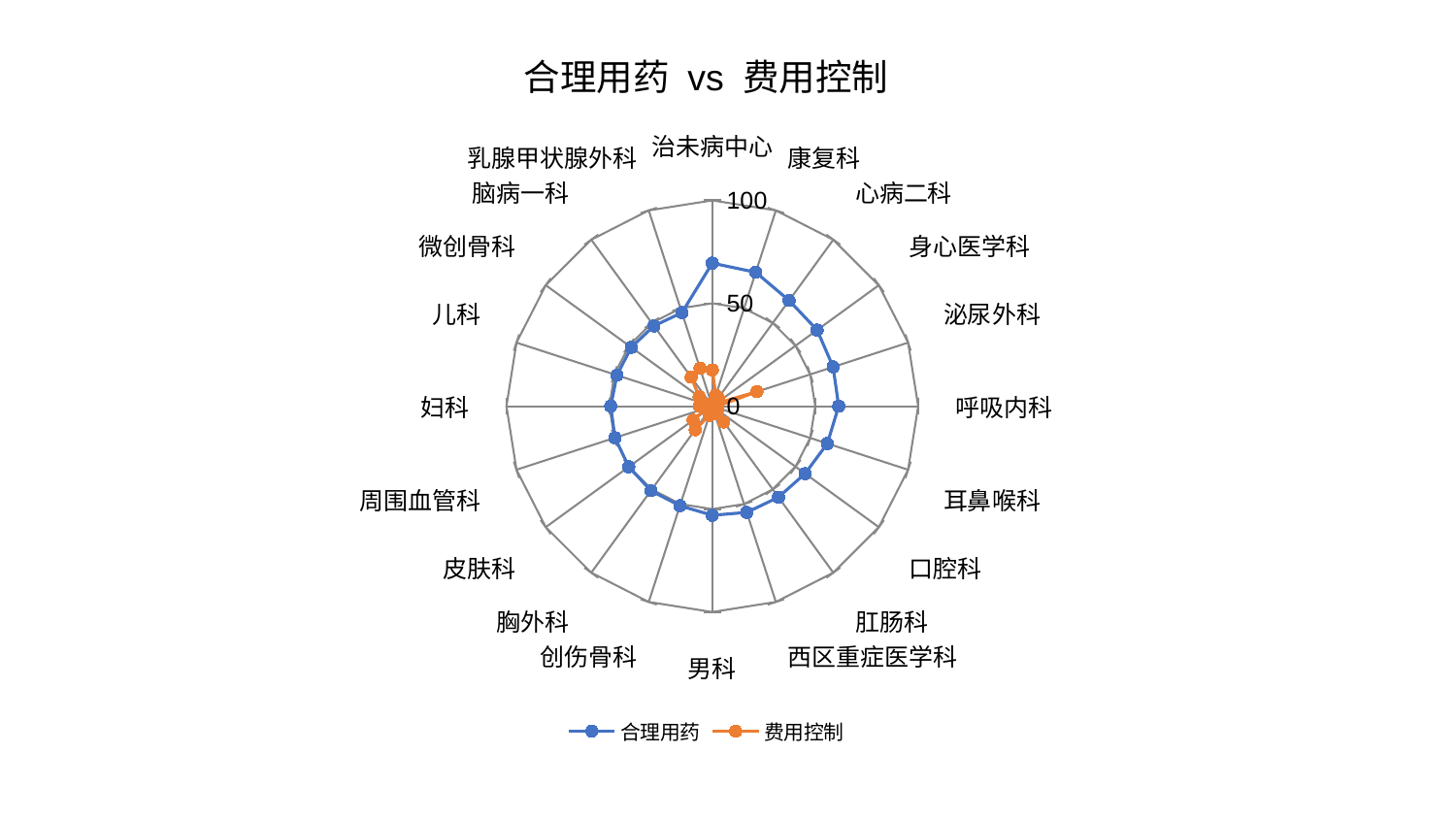

### Chart: 合理用药 vs 费用控制

| Category | 合理用药 | 费用控制 |
|---|---|---|
| 治未病中心 | 69.50929557389925 | 17.615075128901783 |
| 康复科 | 68.38910101372933 | 5.5344921920495525 |
| 心病二科 | 63.4695718133193 | 4.907394649528483 |
| 身心医学科 | 62.963290979635175 | 1.9944056662870235 |
| 泌尿外科 | 61.71528149438109 | 22.79073035388889 |
| 呼吸内科 | 61.39970882858723 | 2.503931745853271 |
| 耳鼻喉科 | 58.75795048647131 | 2.3044346826400313 |
| 口腔科 | 55.73648617177212 | 3.1622053503206278 |
| 肛肠科 | 54.68843227880459 | 9.462442618855578 |
| 西区重症医学科 | 54.270716067520304 | 3.830054737609833 |
| 男科 | 53.02019325648605 | 3.669268404594321 |
| 创伤骨科 | 50.8481075274156 | 4.614894239741101 |
| 胸外科 | 50.76250412524564 | 14.129533747170752 |
| 皮肤科 | 50.151770119657535 | 11.583699756714699 |
| 周围血管科 | 49.70957348656059 | 2.8109287403238903 |
| 妇科 | 49.341166689828285 | 6.333541384036938 |
| 儿科 | 48.69880441146866 | 2.3415014690860794 |
| 微创骨科 | 48.6658954540803 | 7.941015474835715 |
| 脑病一科 | 48.22007182756105 | 17.478755369863688 |
| 乳腺甲状腺外科 | 47.80107325748791 | 19.356063072313052 |
53